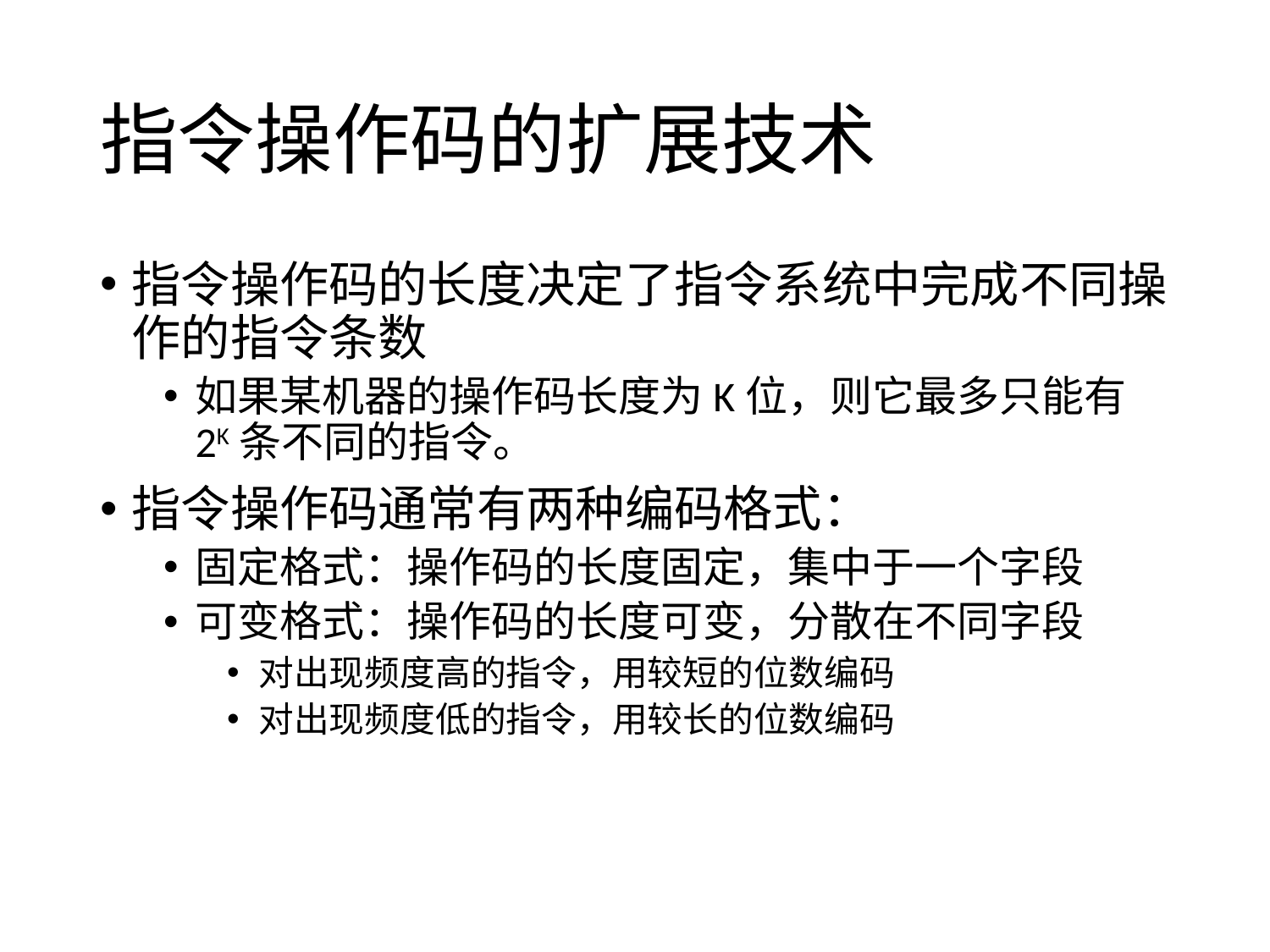

# 指令操作码的扩展技术
指令操作码的长度决定了指令系统中完成不同操作的指令条数
如果某机器的操作码长度为K位，则它最多只能有2K条不同的指令。
指令操作码通常有两种编码格式：
固定格式：操作码的长度固定，集中于一个字段
可变格式：操作码的长度可变，分散在不同字段
对出现频度高的指令，用较短的位数编码
对出现频度低的指令，用较长的位数编码